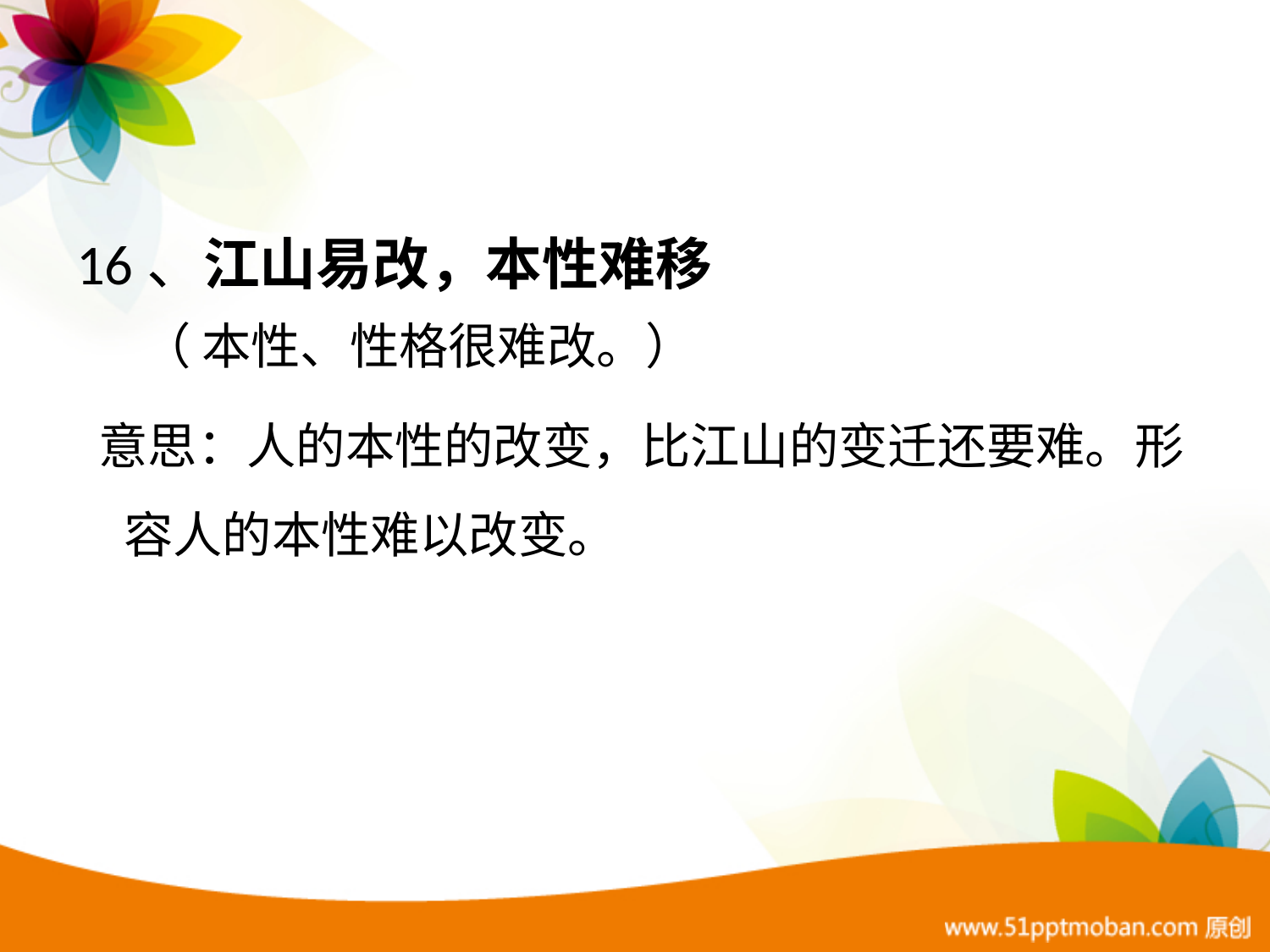

16、江山易改，本性难移
    （ 本性、性格很难改。）
 意思：人的本性的改变，比江山的变迁还要难。形容人的本性难以改变。